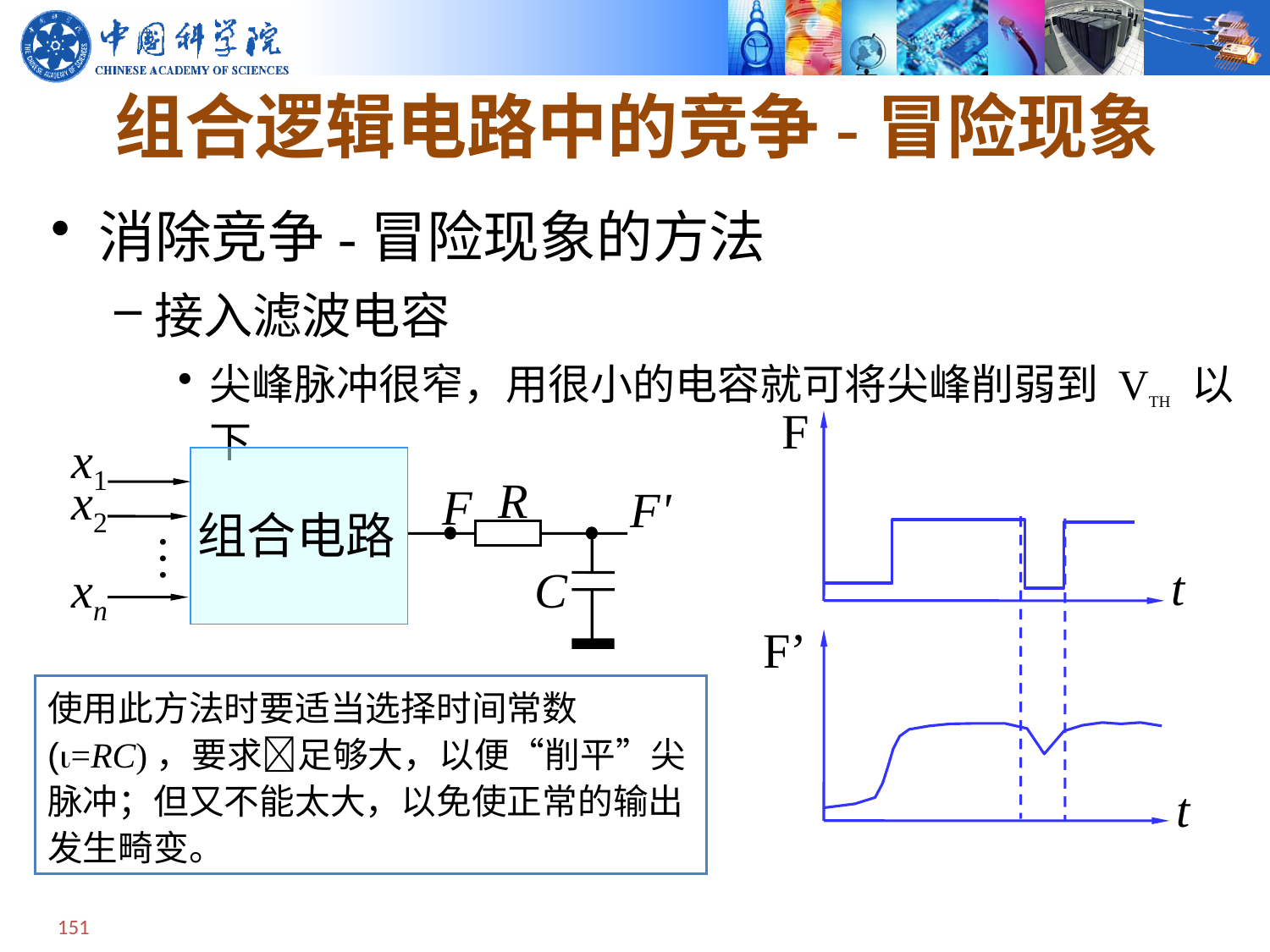

# 组合逻辑电路中的竞争-冒险现象
消除竞争-冒险现象的方法
接入滤波电容
尖峰脉冲很窄，用很小的电容就可将尖峰削弱到 VTH 以下

F

t

x1

R
x2
F
F'

组合电路

…

xn
C

F’

t

使用此方法时要适当选择时间常数(ι=RC)，要求ι足够大，以便“削平”尖脉冲；但又不能太大，以免使正常的输出发生畸变。